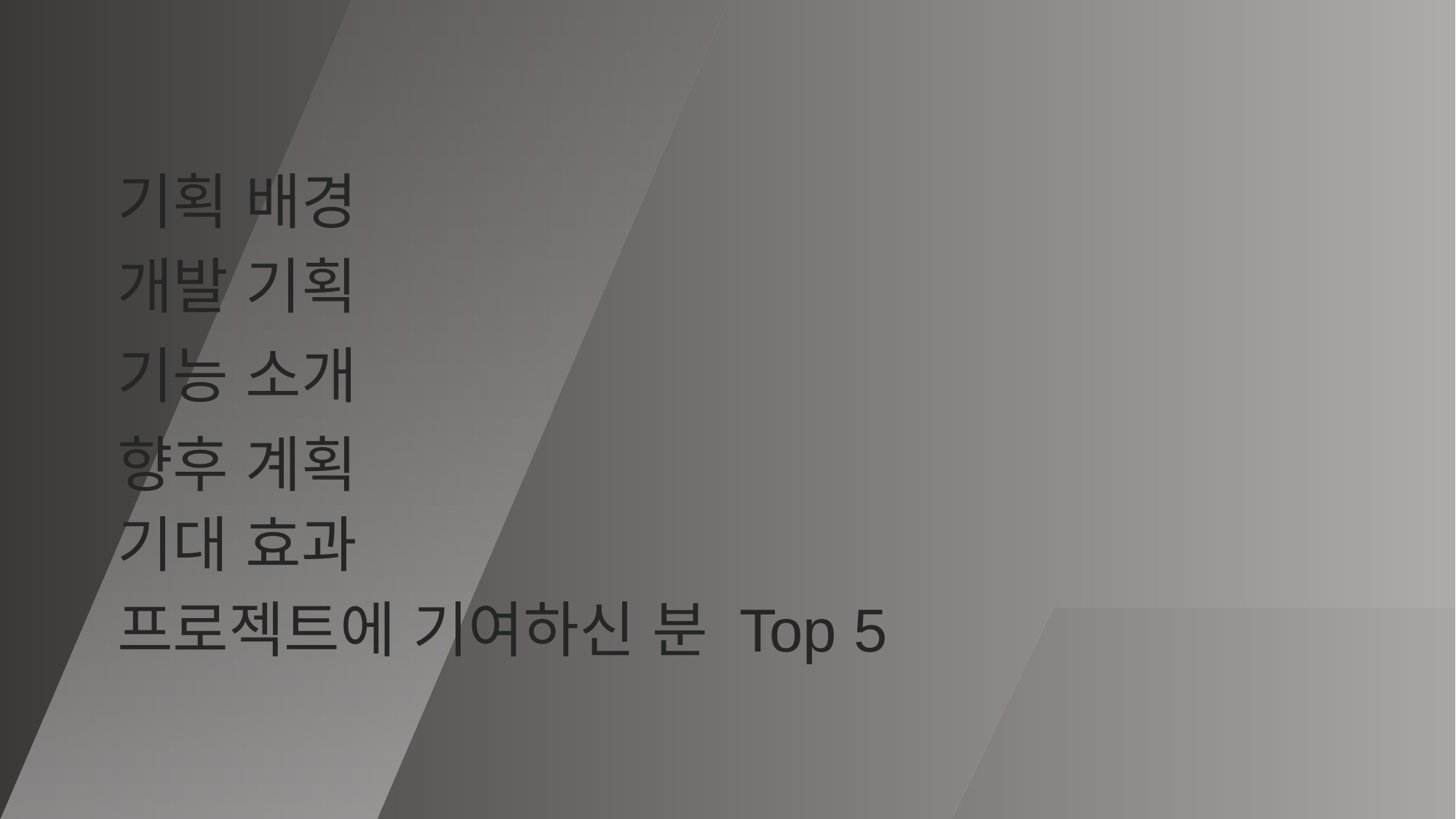

기획 배경
개발 기획
기능 소개
향후 계획
기대 효과
프로젝트에 기여하신 분 Top 5